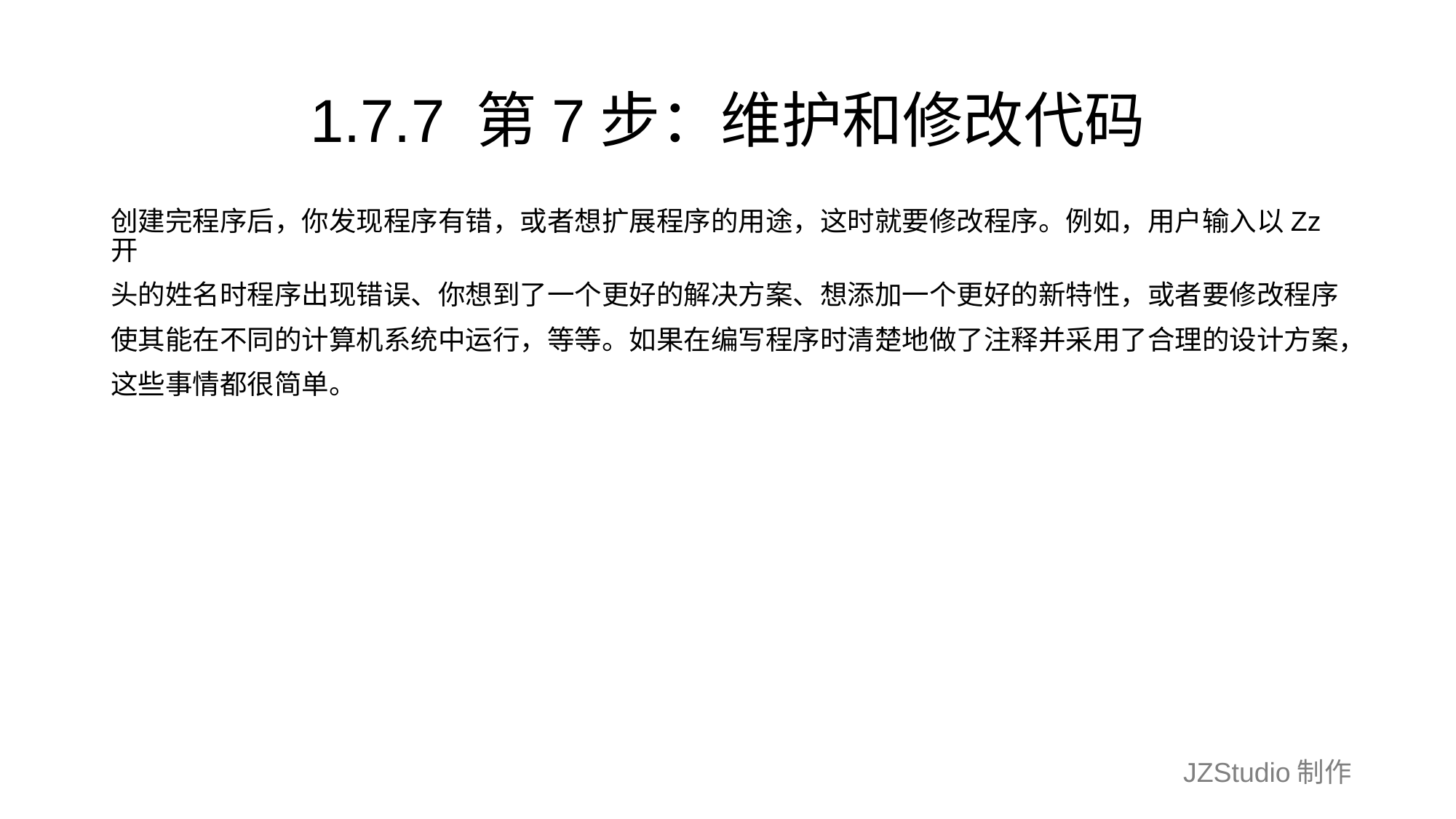

# 1.7.7 第7步：维护和修改代码
创建完程序后，你发现程序有错，或者想扩展程序的用途，这时就要修改程序。例如，用户输入以Zz开
头的姓名时程序出现错误、你想到了一个更好的解决方案、想添加一个更好的新特性，或者要修改程序
使其能在不同的计算机系统中运行，等等。如果在编写程序时清楚地做了注释并采用了合理的设计方案，
这些事情都很简单。